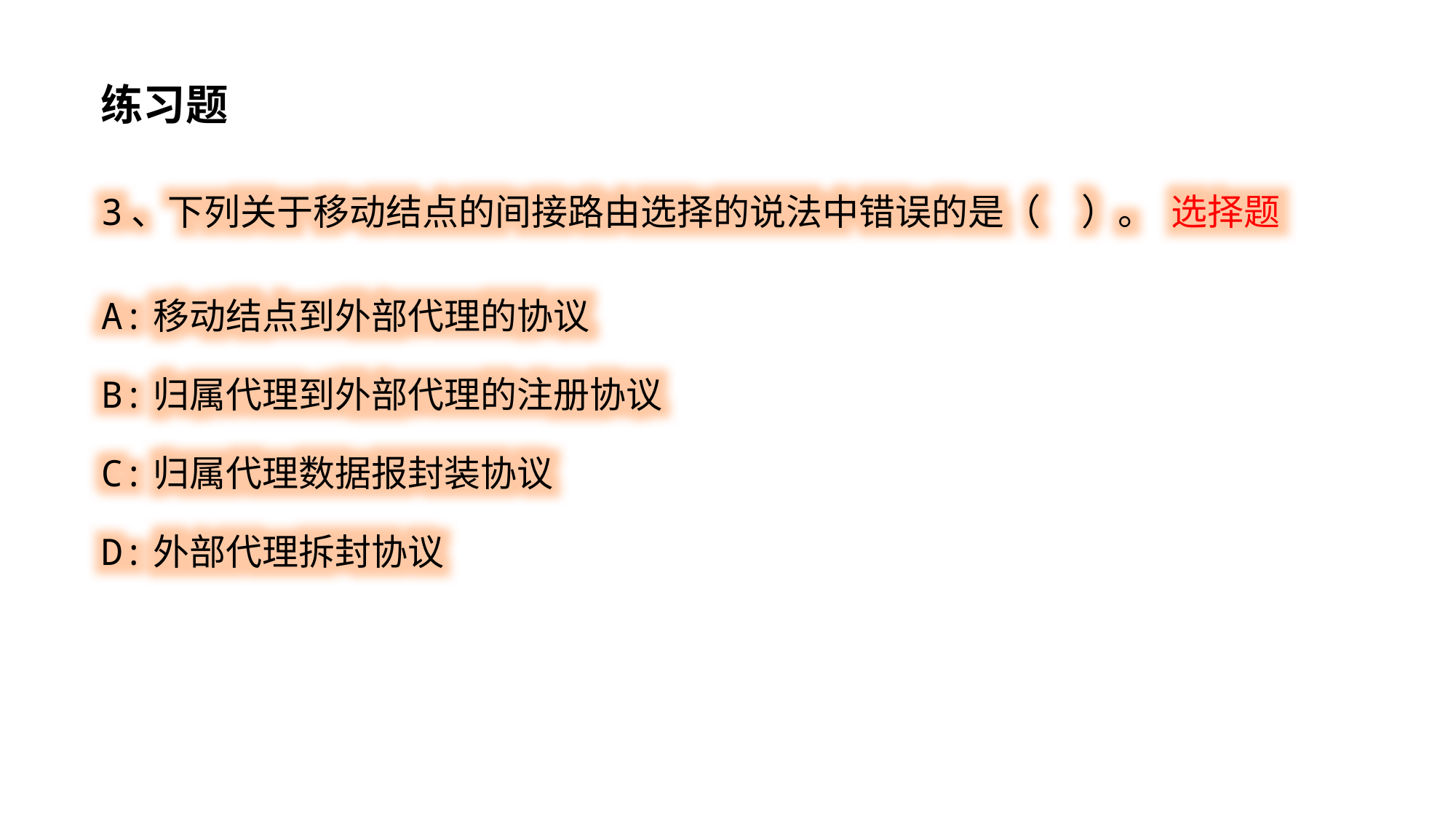

练习题
3、下列关于移动结点的间接路由选择的说法中错误的是（     ）。  选择题

A:移动结点到外部代理的协议

B:归属代理到外部代理的注册协议

C:归属代理数据报封装协议

D:外部代理拆封协议